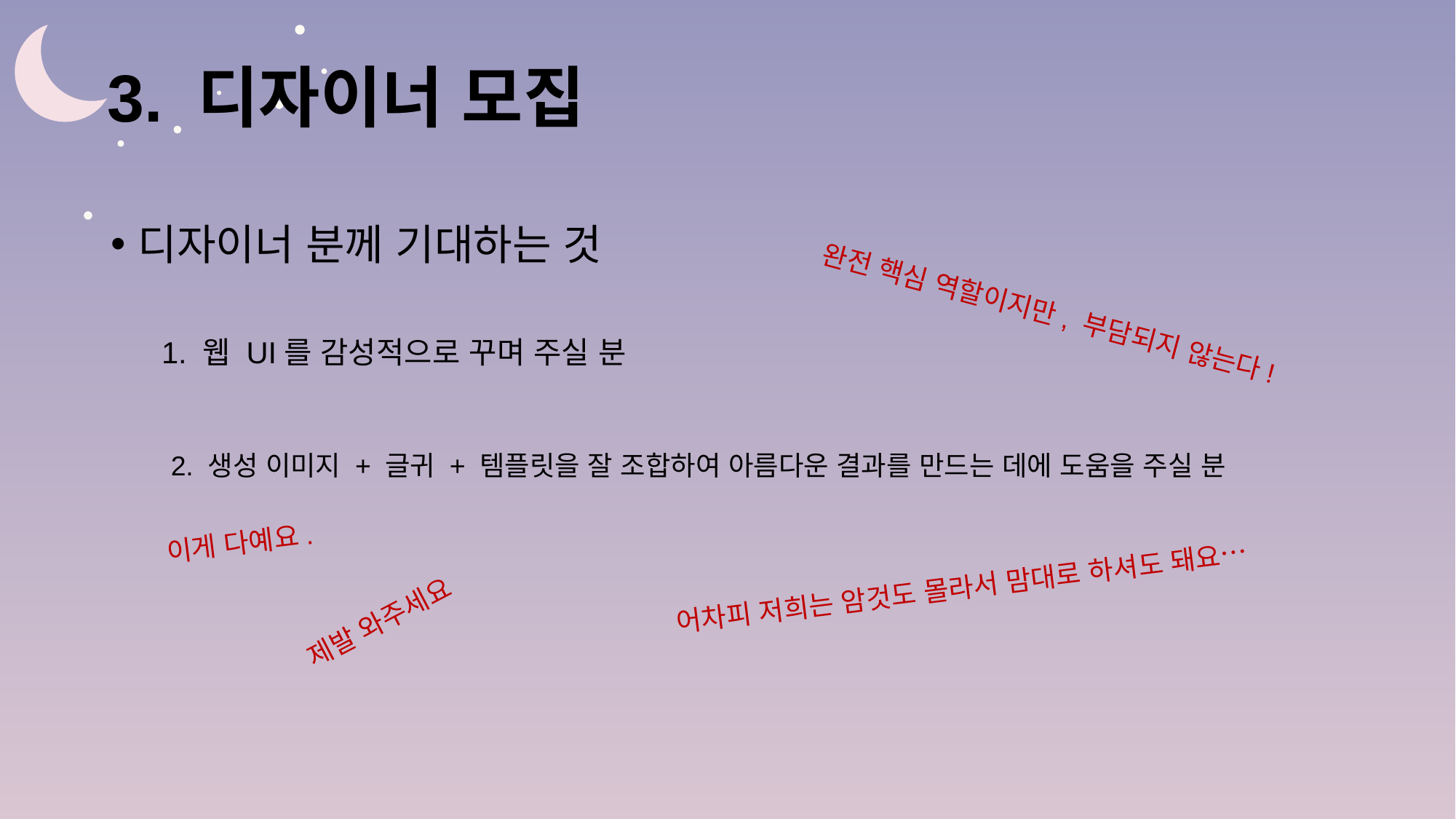

# 3. 디자이너 모집

디자이너 분께 기대하는 것
완전 핵심 역할이지만, 부담되지 않는다!
1. 웹 UI를 감성적으로 꾸며 주실 분

2. 생성 이미지 + 글귀 + 템플릿을 잘 조합하여 아름다운 결과를 만드는 데에 도움을 주실 분

이게 다예요.
어차피 저희는 암것도 몰라서 맘대로 하셔도 돼요…
제발 와주세요